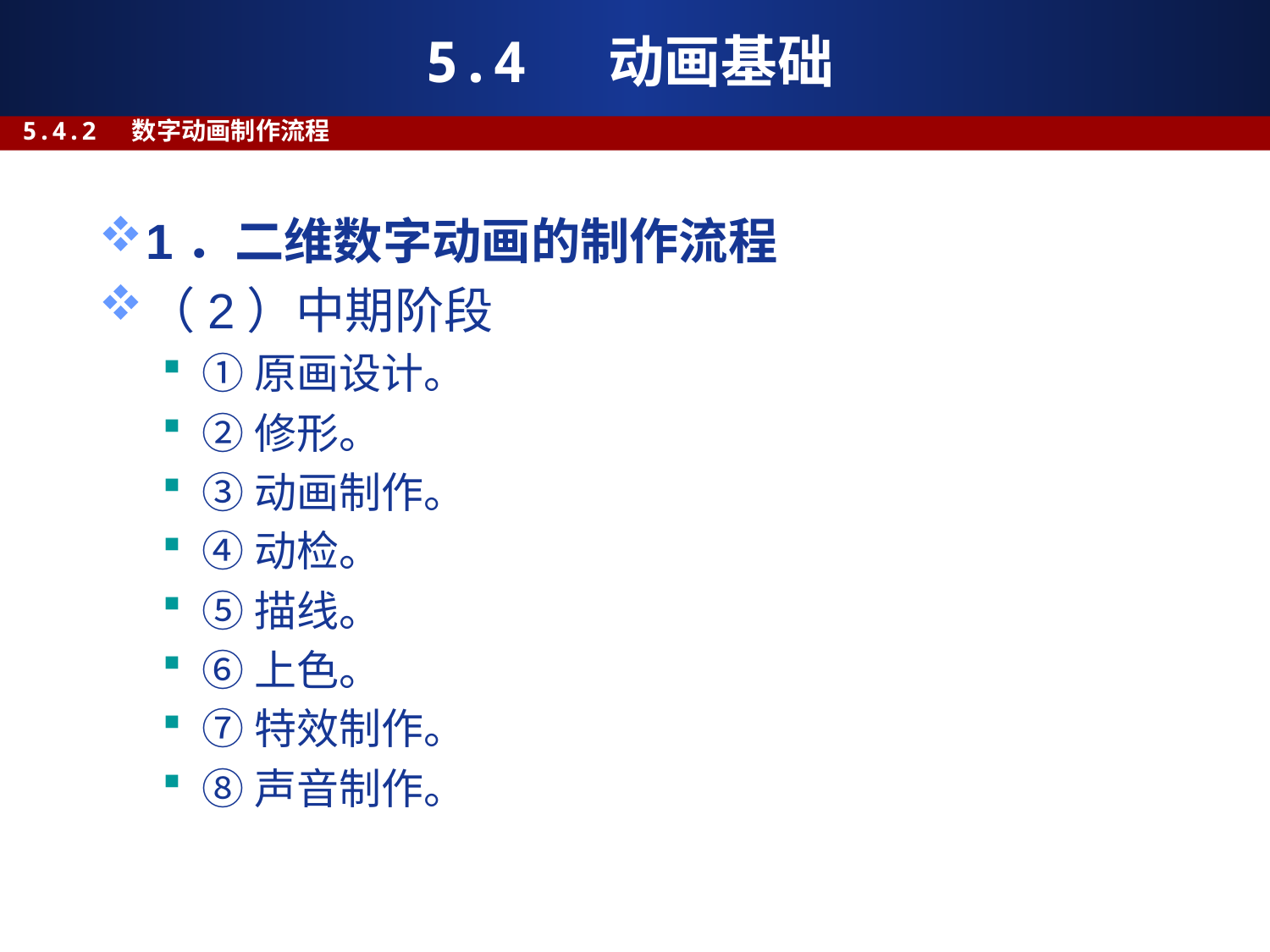

# 5.4  动画基础
5.4.2  数字动画制作流程
1．二维数字动画的制作流程
（2）中期阶段
①原画设计。
②修形。
③动画制作。
④动检。
⑤描线。
⑥上色。
⑦特效制作。
⑧声音制作。